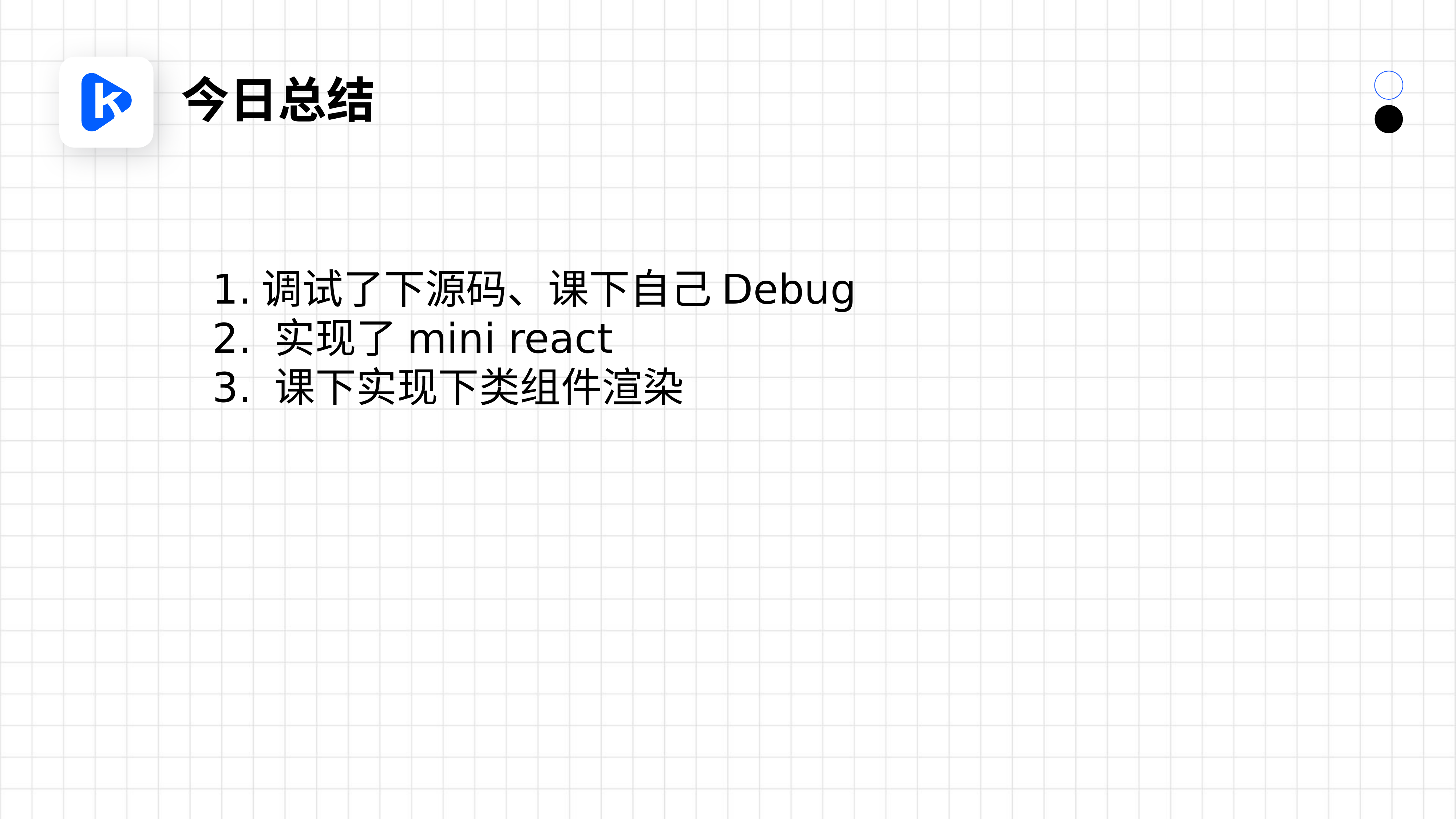

今日总结

1.调试了下源码、课下自己Debug
2. 实现了mini react
3. 课下实现下类组件渲染